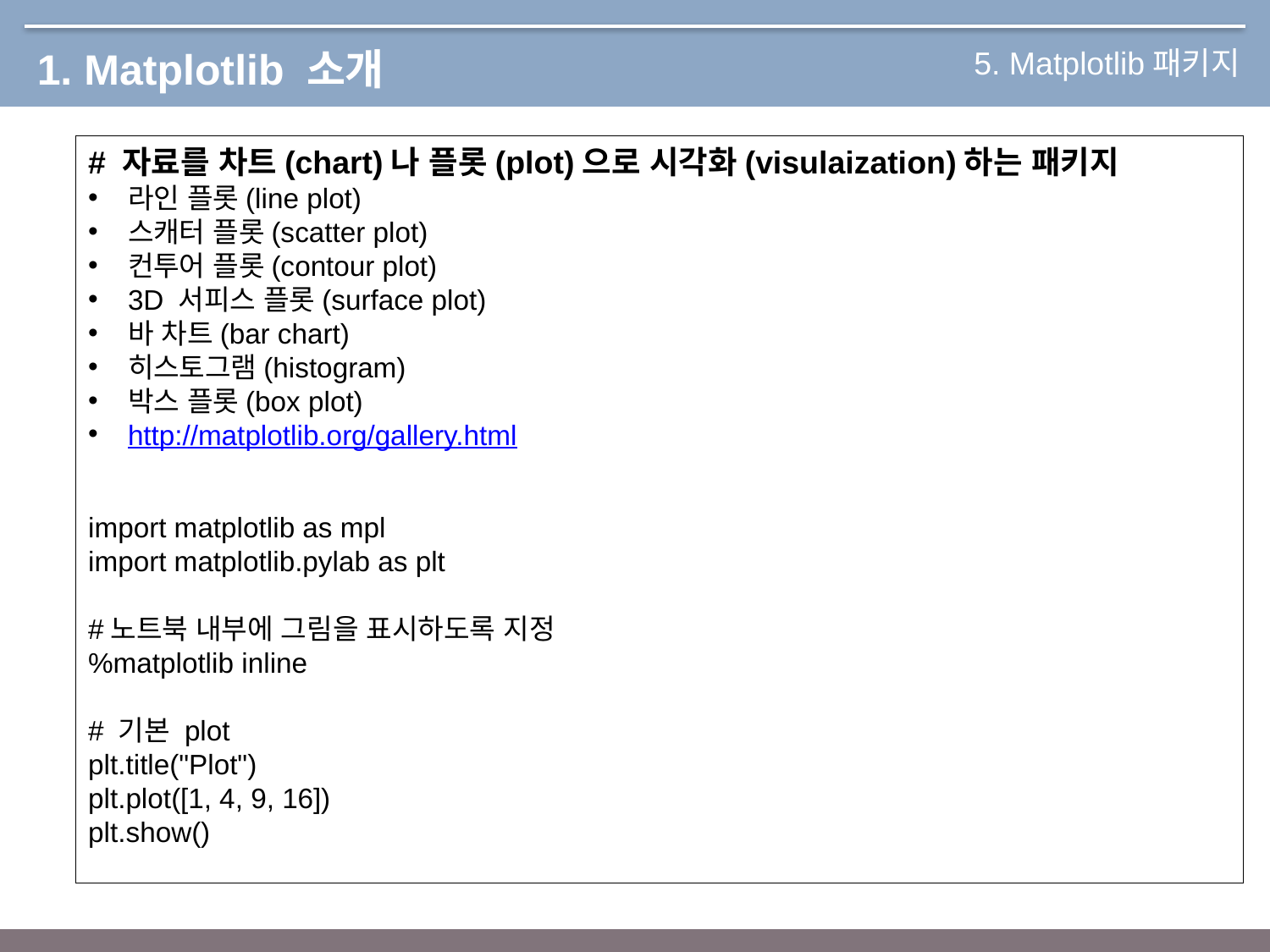

5. Matplotlib패키지
1. Matplotlib 소개
# 자료를 차트(chart)나 플롯(plot)으로 시각화(visulaization)하는 패키지
라인 플롯(line plot)
스캐터 플롯(scatter plot)
컨투어 플롯(contour plot)
3D 서피스 플롯(surface plot)
바 차트(bar chart)
히스토그램(histogram)
박스 플롯(box plot)
http://matplotlib.org/gallery.html

import matplotlib as mpl
import matplotlib.pylab as plt

#노트북 내부에 그림을 표시하도록 지정
%matplotlib inline

# 기본 plot
plt.title("Plot")
plt.plot([1, 4, 9, 16])
plt.show()